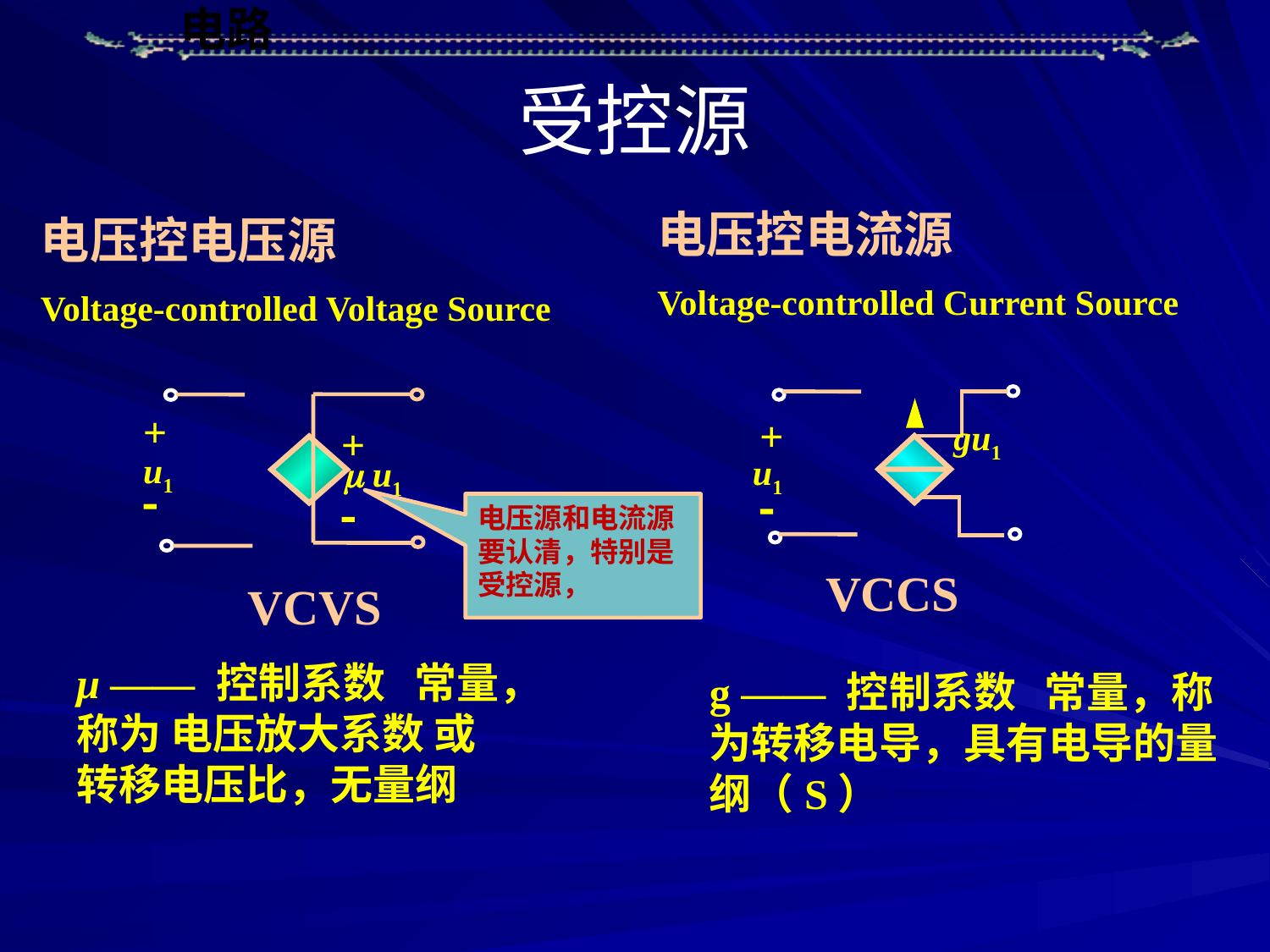

# 受控源
电压控电流源
Voltage-controlled Current Source

+
−

gu1

u1

VCCS
g —— 控制系数   常量，称为转移电导，具有电导的量纲（S）
电压控电压源
Voltage-controlled Voltage Source
+
−

+
−

μ u1
u1

VCVS
μ —— 控制系数   常量，
称为 电压放大系数 或
转移电压比，无量纲
电压源和电流源要认清，特别是受控源，